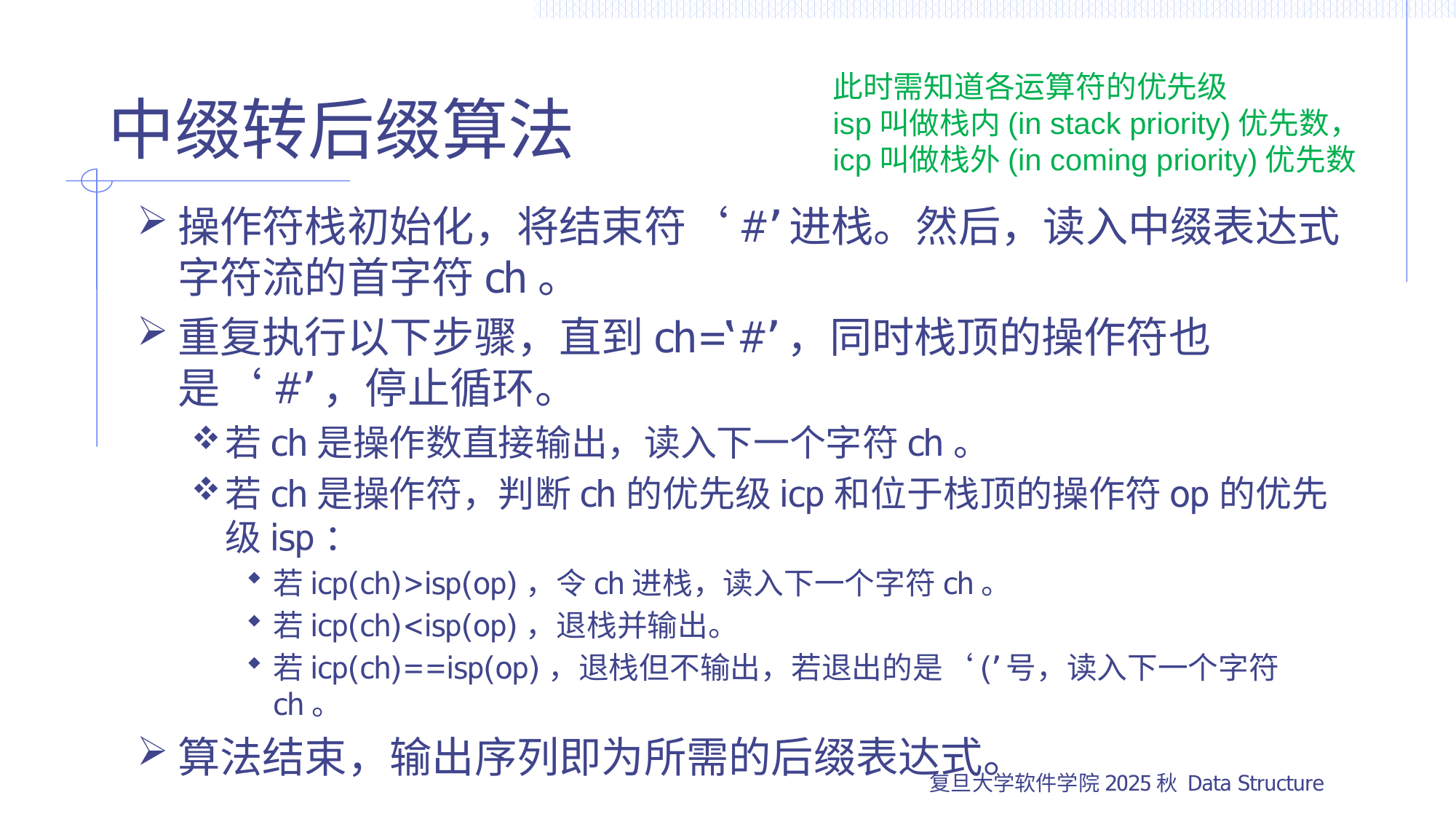

# 中缀转后缀算法
此时需知道各运算符的优先级
isp叫做栈内(in stack priority)优先数，
icp叫做栈外(in coming priority)优先数
操作符栈初始化，将结束符‘#’进栈。然后，读入中缀表达式字符流的首字符ch。
重复执行以下步骤，直到ch=‘#’，同时栈顶的操作符也是‘#’，停止循环。
若ch是操作数直接输出，读入下一个字符ch。
若ch是操作符，判断ch的优先级icp和位于栈顶的操作符op的优先级isp：
若icp(ch)>isp(op)，令ch进栈，读入下一个字符ch。
若icp(ch)<isp(op)，退栈并输出。
若icp(ch)==isp(op)，退栈但不输出，若退出的是‘(’号，读入下一个字符ch。
算法结束，输出序列即为所需的后缀表达式。